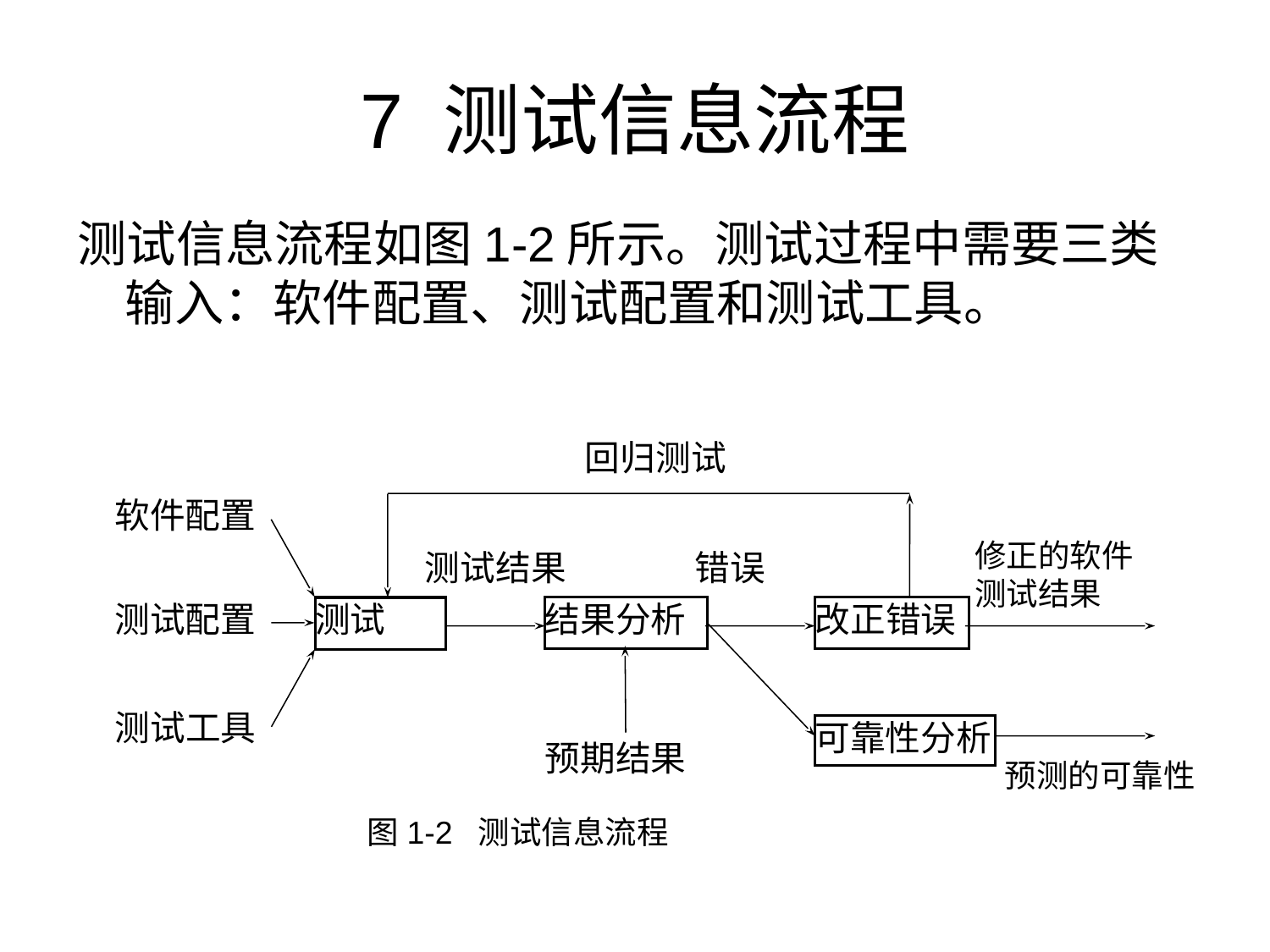

# 7 测试信息流程
测试信息流程如图1-2所示。测试过程中需要三类输入：软件配置、测试配置和测试工具。
回归测试
软件配置

修正的软件测试结果
测试结果
错误
测试配置
结果分析
改正错误
测试

测试工具
可靠性分析
预期结果

预测的可靠性
图1-2  测试信息流程